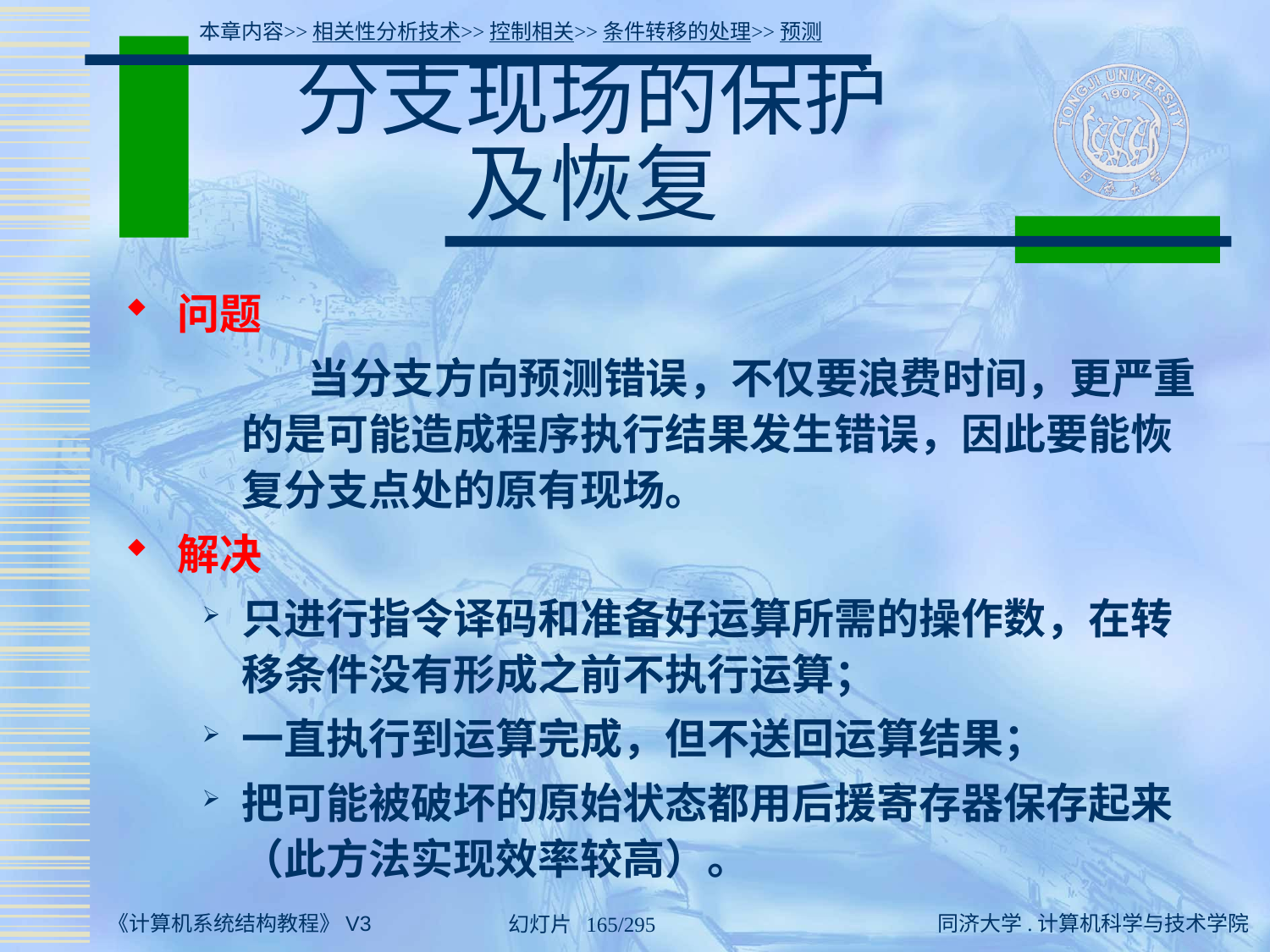

本章内容>>相关性分析技术>>控制相关>>条件转移的处理>>预测
# 分支现场的保护 及恢复
问题
          当分支方向预测错误，不仅要浪费时间，更严重的是可能造成程序执行结果发生错误，因此要能恢复分支点处的原有现场。
解决
只进行指令译码和准备好运算所需的操作数，在转移条件没有形成之前不执行运算；
一直执行到运算完成，但不送回运算结果；
把可能被破坏的原始状态都用后援寄存器保存起来（此方法实现效率较高）。